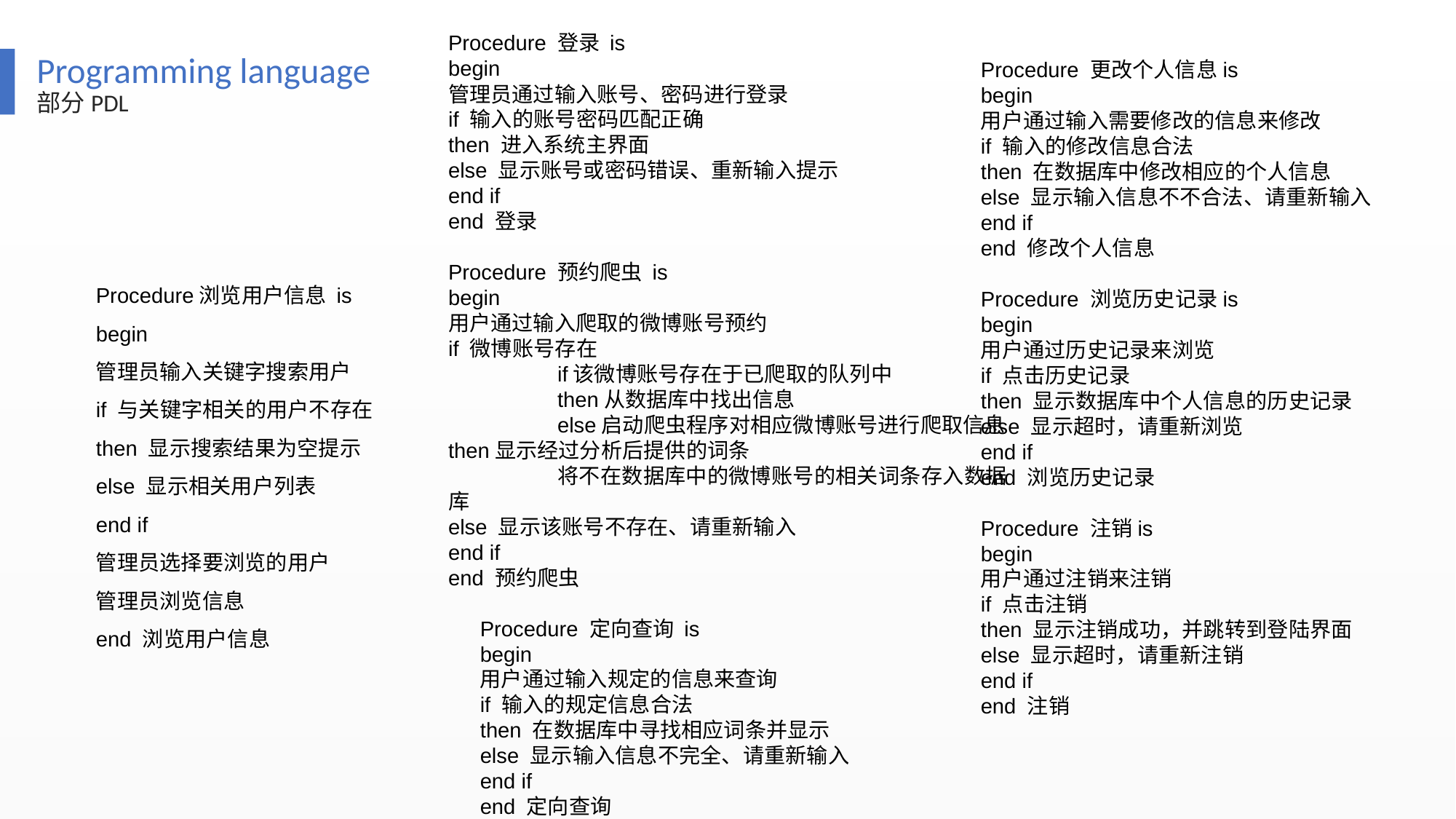

Procedure 登录 is
begin
管理员通过输入账号、密码进行登录
if 输入的账号密码匹配正确
then 进入系统主界面
else 显示账号或密码错误、重新输入提示
end if
end 登录

Procedure 预约爬虫 is
begin
用户通过输入爬取的微博账号预约
if 微博账号存在
	if该微博账号存在于已爬取的队列中
	then从数据库中找出信息
	else启动爬虫程序对相应微博账号进行爬取信息
then显示经过分析后提供的词条
	将不在数据库中的微博账号的相关词条存入数据库
else 显示该账号不存在、请重新输入
end if
end 预约爬虫

Procedure 定向查询 is
begin
用户通过输入规定的信息来查询
if 输入的规定信息合法
then 在数据库中寻找相应词条并显示
else 显示输入信息不完全、请重新输入
end if
end 定向查询
Programming language
Procedure 更改个人信息is
begin
用户通过输入需要修改的信息来修改
if 输入的修改信息合法
then 在数据库中修改相应的个人信息
else 显示输入信息不不合法、请重新输入
end if
end 修改个人信息

Procedure 浏览历史记录is
begin
用户通过历史记录来浏览
if 点击历史记录
then 显示数据库中个人信息的历史记录
else 显示超时，请重新浏览
end if
end 浏览历史记录

Procedure 注销is
begin
用户通过注销来注销
if 点击注销
then 显示注销成功，并跳转到登陆界面
else 显示超时，请重新注销
end if
end 注销
部分PDL

Procedure浏览用户信息 is
begin
管理员输入关键字搜索用户
if 与关键字相关的用户不存在
then 显示搜索结果为空提示
else 显示相关用户列表
end if
管理员选择要浏览的用户
管理员浏览信息
end 浏览用户信息